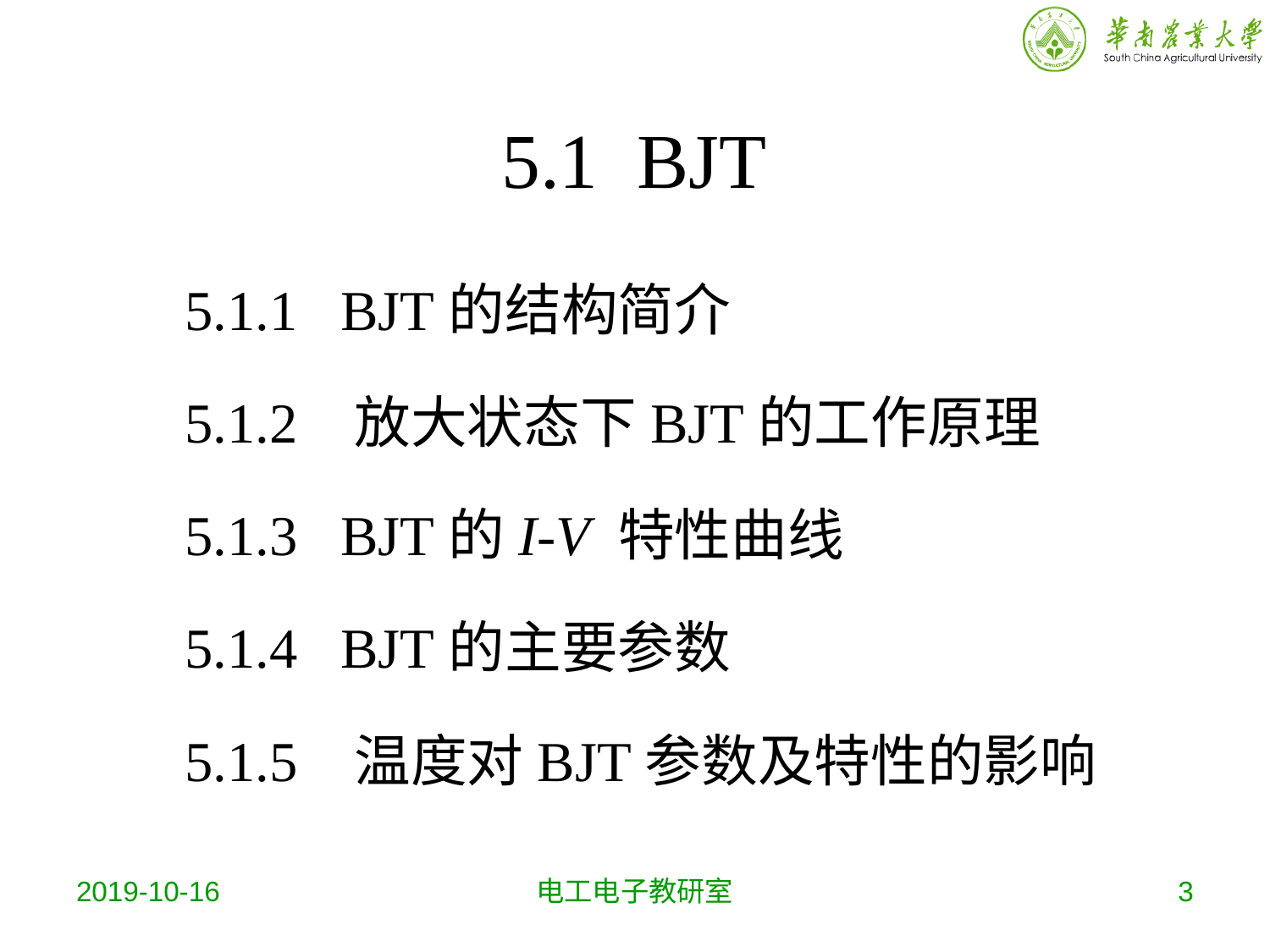

# 5.1  BJT
5.1.1   BJT的结构简介
5.1.2   放大状态下BJT的工作原理
5.1.3   BJT的I-V 特性曲线
5.1.4   BJT的主要参数
5.1.5   温度对BJT参数及特性的影响
2019-10-16
电工电子教研室
3